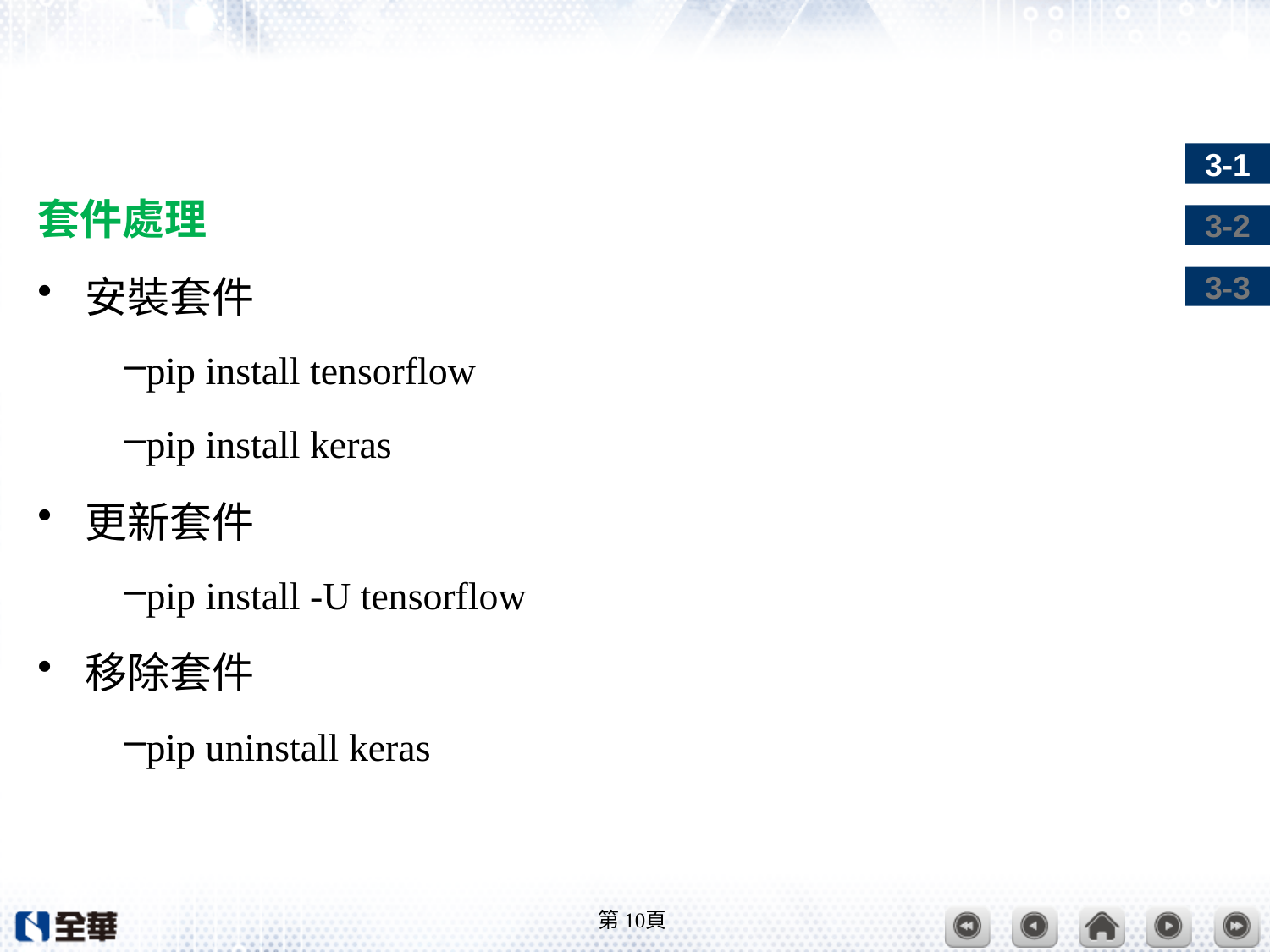

#
套件處理
安裝套件
pip install tensorflow
pip install keras
更新套件
pip install -U tensorflow
移除套件
pip uninstall keras